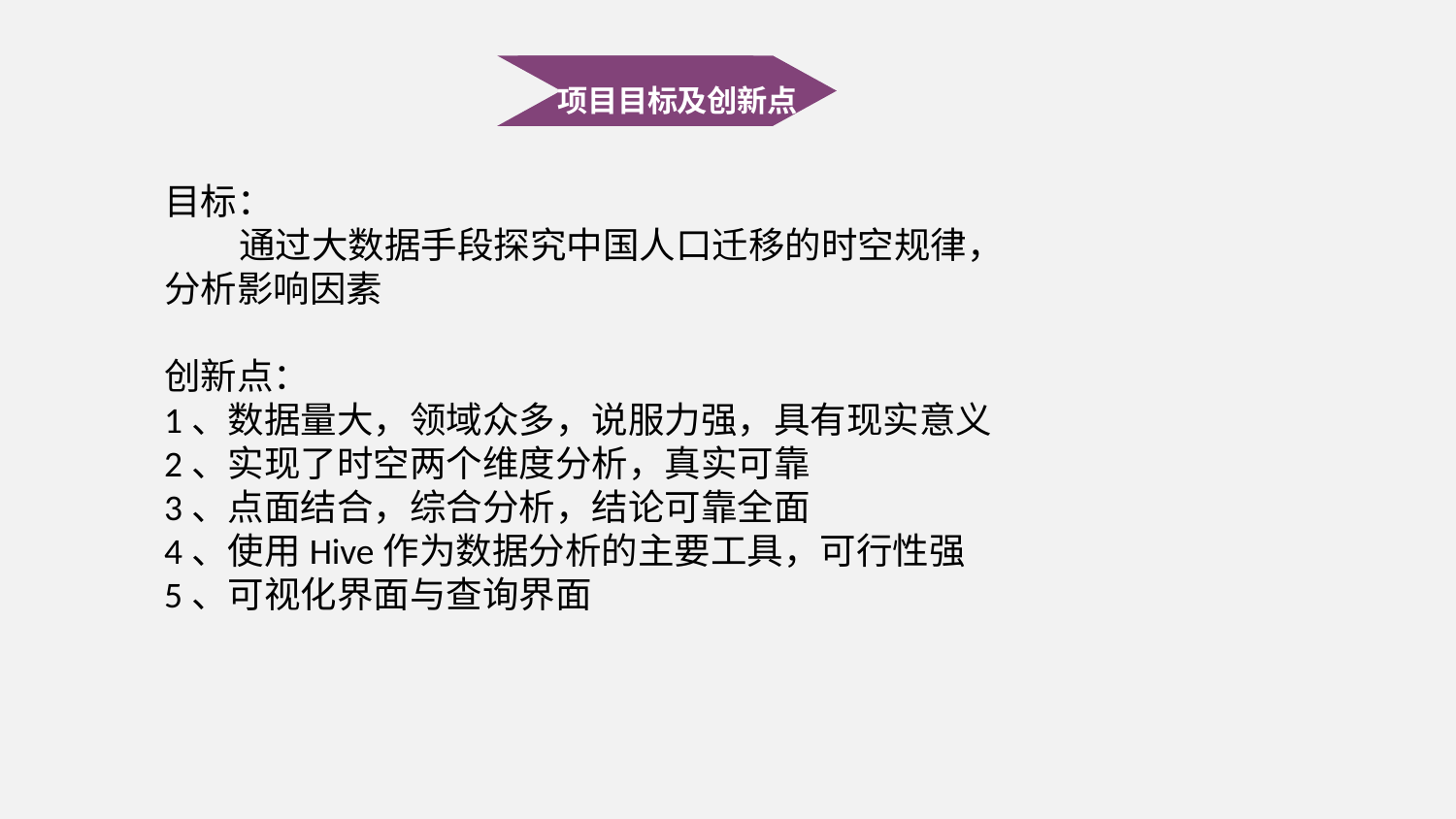

项目目标及创新点
目标：
        通过大数据手段探究中国人口迁移的时空规律，分析影响因素

创新点：
1、数据量大，领域众多，说服力强，具有现实意义
2、实现了时空两个维度分析，真实可靠
3、点面结合，综合分析，结论可靠全面
4、使用Hive作为数据分析的主要工具，可行性强
5、可视化界面与查询界面